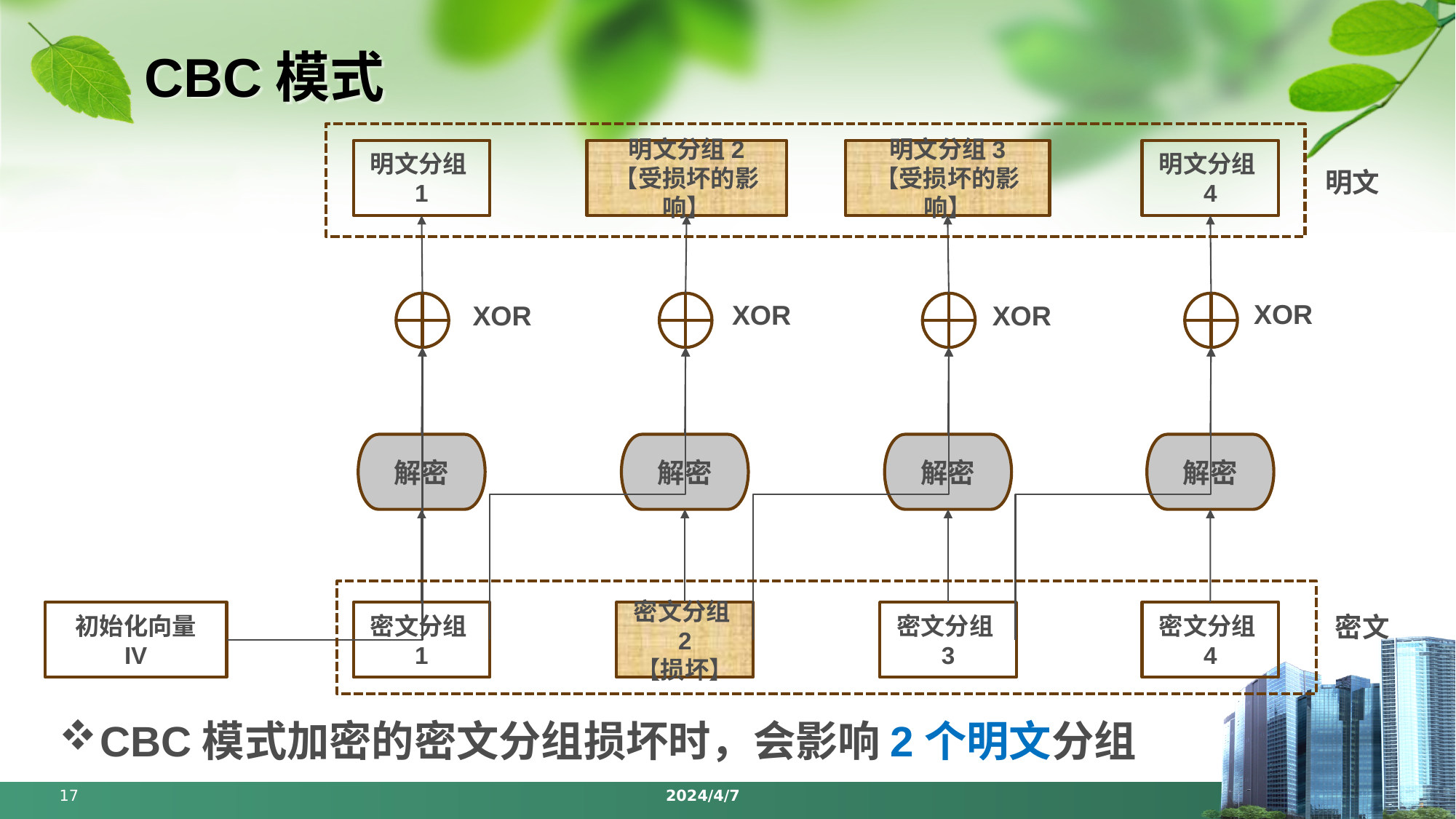

# CBC模式

明文分组1
明文分组2
【受损坏的影响】
明文分组3
【受损坏的影响】
明文分组4
明文
XOR
XOR

XOR

XOR

解密
解密
解密
解密

初始化向量
IV
密文分组1
密文分组2
【损坏】
密文分组3
密文分组4
密文
CBC模式加密的密文分组损坏时，会影响2个明文分组
17
2024/4/7